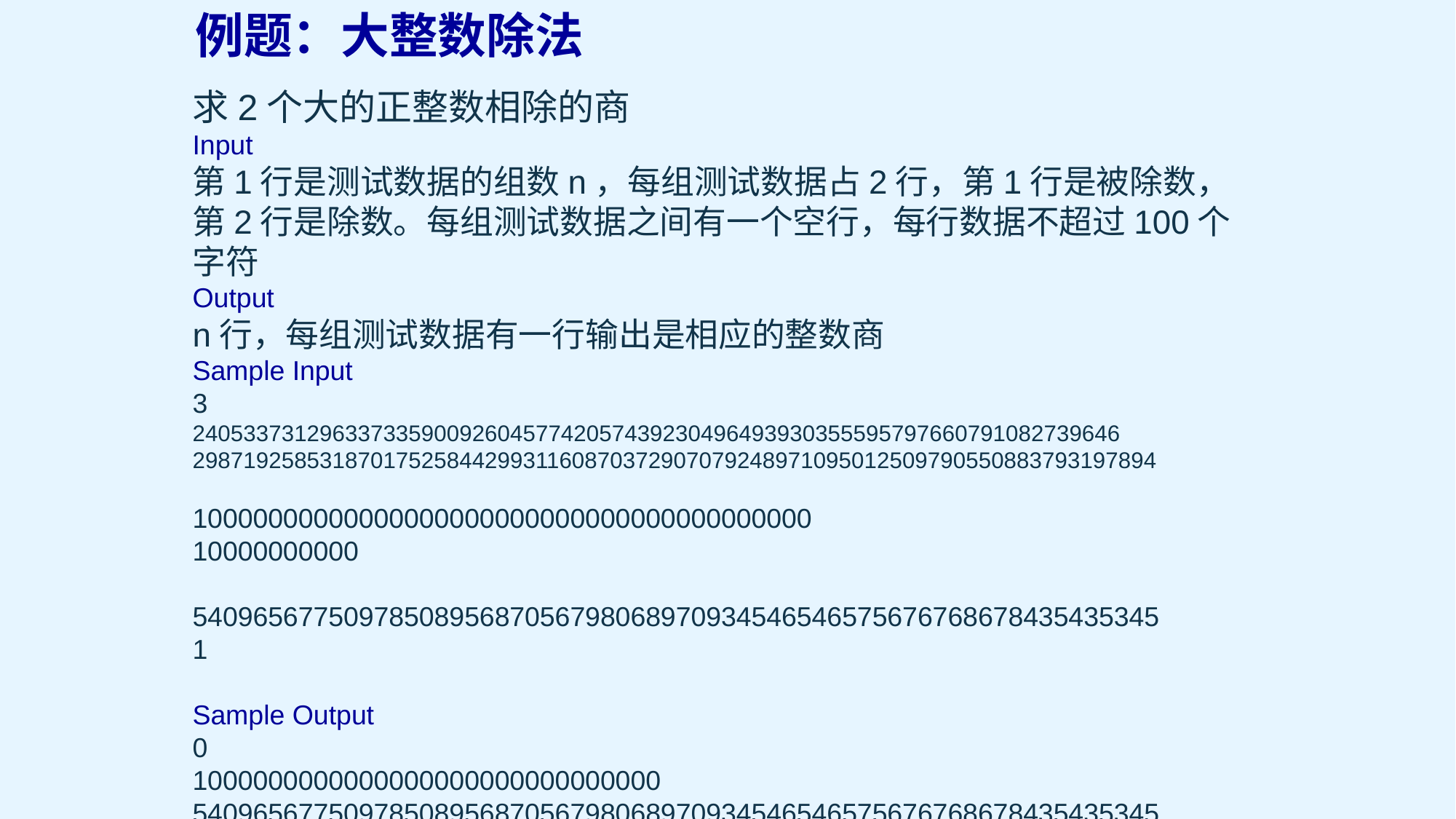

例题：大整数除法
求2个大的正整数相除的商
Input
第1行是测试数据的组数n，每组测试数据占2行，第1行是被除数，第2行是除数。每组测试数据之间有一个空行，每行数据不超过100个字符
Output
n行，每组测试数据有一行输出是相应的整数商
Sample Input
3
2405337312963373359009260457742057439230496493930355595797660791082739646 2987192585318701752584429931160870372907079248971095012509790550883793197894

10000000000000000000000000000000000000000
10000000000

5409656775097850895687056798068970934546546575676768678435435345
1

Sample Output
0
1000000000000000000000000000000 5409656775097850895687056798068970934546546575676768678435435345